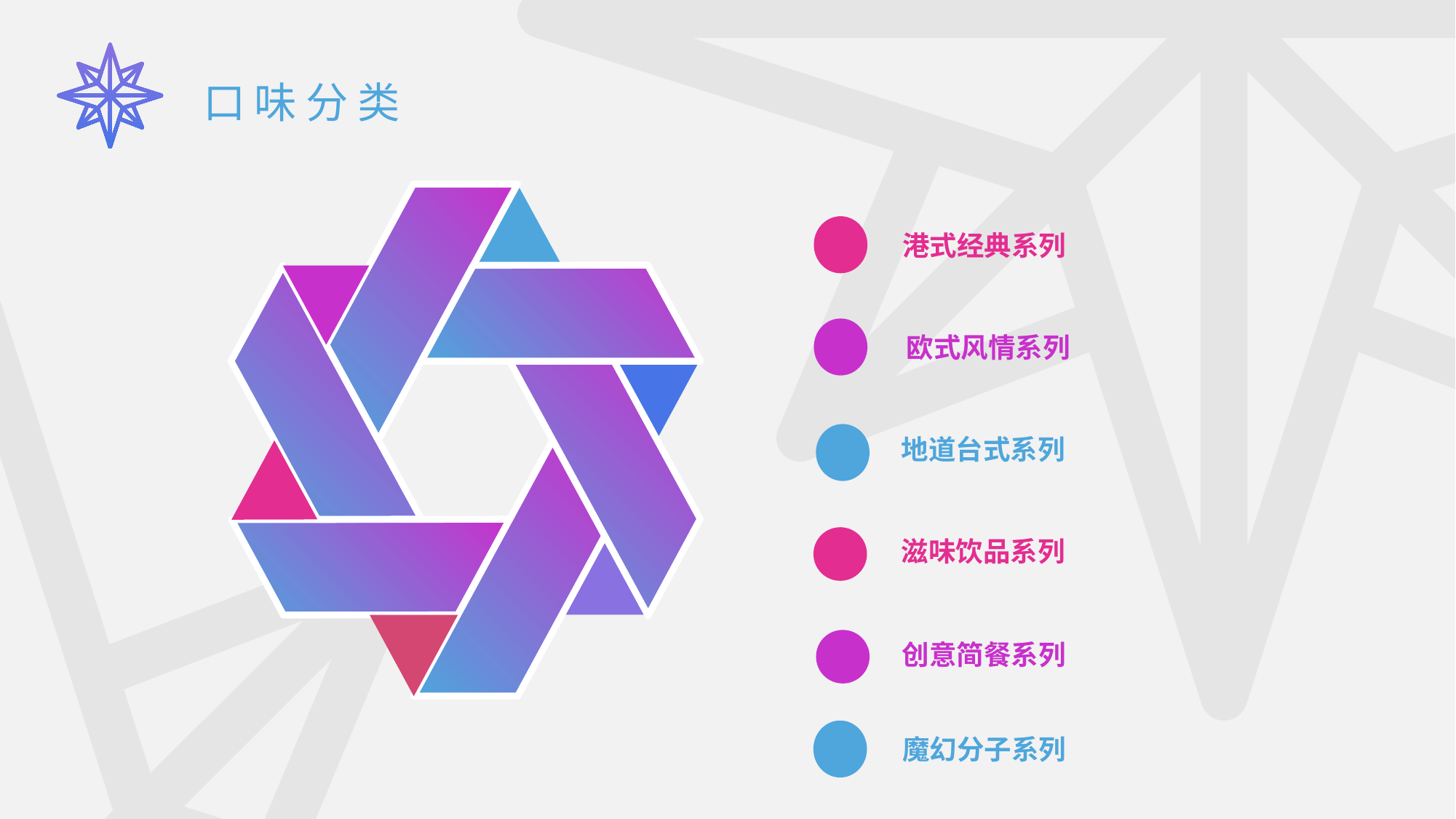

口味分类

港式经典系列

地道台式系列
欧式风情系列

滋味饮品系列

创意简餐系列

魔幻分子系列